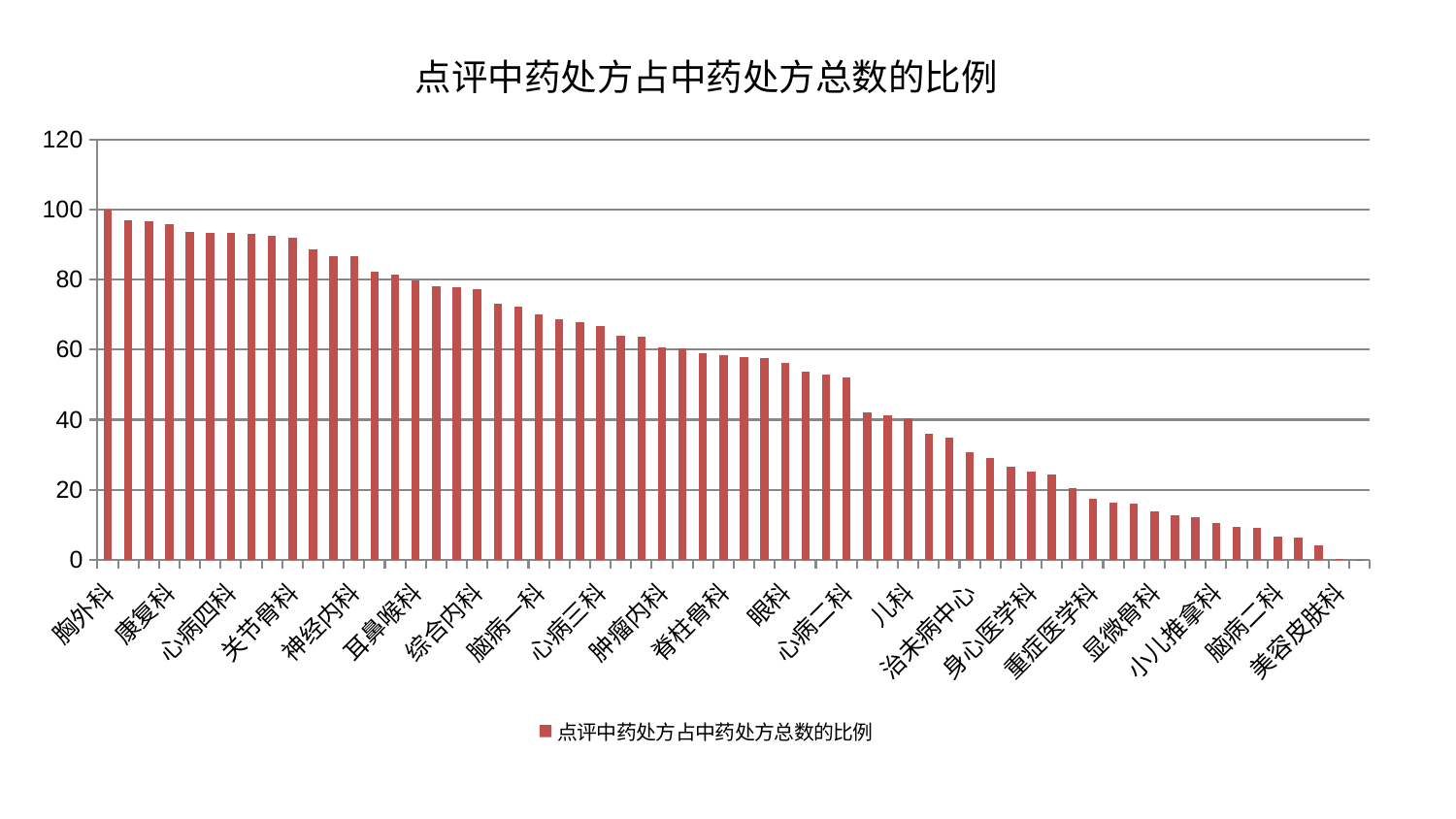

### Chart: 点评中药处方占中药处方总数的比例

| Category | 点评中药处方占中药处方总数的比例 |
|---|---|
| 胸外科 | 100.0 |
| 东区肾病科 | 97.08181138649171 |
| 妇二科 | 96.58052970646249 |
| 康复科 | 95.73286531636508 |
| 肝胆外科 | 93.71004774463931 |
| 运动损伤骨科 | 93.37816247066064 |
| 心病四科 | 93.29590499590196 |
| 心病一科 | 93.06890034876359 |
| 微创骨科 | 92.55384819541322 |
| 关节骨科 | 92.0583204751595 |
| 脑病三科 | 88.74715109441014 |
| 皮肤科 | 86.79230627121687 |
| 神经内科 | 86.73138139985456 |
| 骨科 | 82.30220643708275 |
| 创伤骨科 | 81.40412068393175 |
| 耳鼻喉科 | 79.89157916710919 |
| 呼吸内科 | 78.24293676701375 |
| 针灸科 | 77.79953701399735 |
| 综合内科 | 77.3703749392735 |
| 男科 | 73.21793108399467 |
| 肾病科 | 72.40073685068202 |
| 脑病一科 | 70.12134789107012 |
| 周围血管科 | 68.70701610220752 |
| 妇科妇二科合并 | 67.76281158042563 |
| 心病三科 | 66.83159871070914 |
| 中医经典科 | 63.855605481606055 |
| 肝病科 | 63.640099590330465 |
| 肿瘤内科 | 60.57570737850996 |
| 乳腺甲状腺外科 | 60.45664180443204 |
| 产科 | 58.89511158501039 |
| 脊柱骨科 | 58.531875858210036 |
| 心血管内科 | 57.92735538832268 |
| 神经外科 | 57.59481020066327 |
| 眼科 | 56.15458536037733 |
| 中医外治中心 | 53.813772926822715 |
| 普通外科 | 52.91898634582274 |
| 心病二科 | 52.17379659138211 |
| 泌尿外科 | 42.084445609991604 |
| 血液科 | 41.35116644055833 |
| 儿科 | 40.34858783689382 |
| 推拿科 | 35.885981238620225 |
| 肛肠科 | 34.96066948511023 |
| 治未病中心 | 30.641349335179125 |
| 内分泌科 | 29.001466630634763 |
| 小儿骨科 | 26.538653827340212 |
| 身心医学科 | 25.25909235221545 |
| 肾脏内科 | 24.38183257534319 |
| 脾胃病科 | 20.499182011064963 |
| 重症医学科 | 17.41951737193943 |
| 妇科 | 16.192529348059654 |
| 消化内科 | 16.0769760957266 |
| 显微骨科 | 13.855370010747222 |
| 老年医学科 | 12.583412150209218 |
| 脾胃科消化科合并 | 12.056363101251053 |
| 小儿推拿科 | 10.423485945172494 |
| 风湿病科 | 9.422961744871287 |
| 西区重症医学科 | 9.1632381229715 |
| 脑病二科 | 6.589700508555546 |
| 口腔科 | 6.4390344181129056 |
| 东区重症医学科 | 4.211429734414271 |
| 美容皮肤科 | 0.17919578611595077 |
| 医院 | 0.011475137954897794 |
176